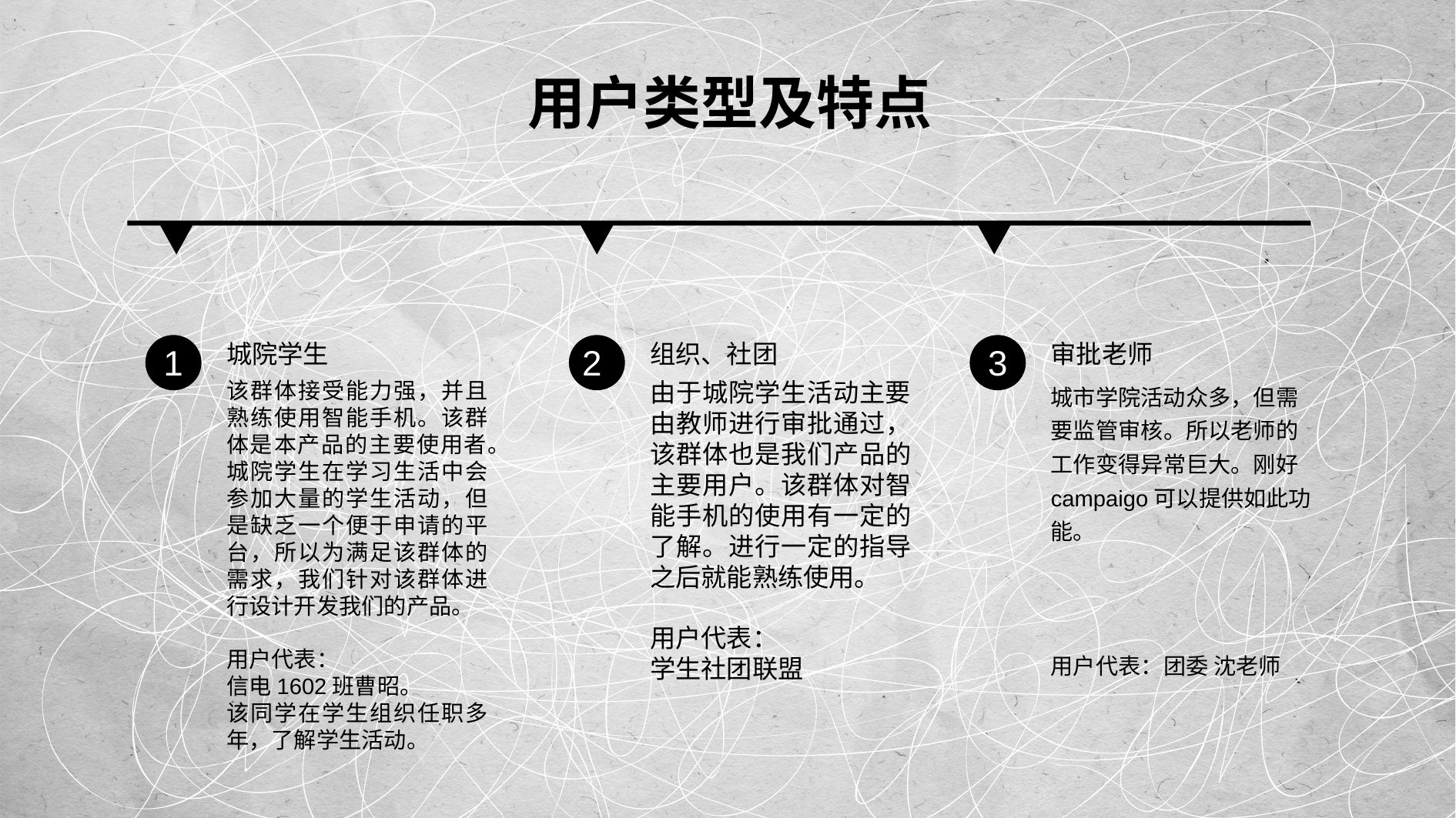

用户类型及特点

1

2

3
城院学生
该群体接受能力强，并且熟练使用智能手机。该群体是本产品的主要使用者。城院学生在学习生活中会参加大量的学生活动，但是缺乏一个便于申请的平台，所以为满足该群体的需求，我们针对该群体进行设计开发我们的产品。

用户代表：
信电1602班曹昭。
该同学在学生组织任职多年，了解学生活动。
组织、社团
由于城院学生活动主要由教师进行审批通过，该群体也是我们产品的主要用户。该群体对智能手机的使用有一定的了解。进行一定的指导之后就能熟练使用。

用户代表：
学生社团联盟
审批老师
城市学院活动众多，但需要监管审核。所以老师的工作变得异常巨大。刚好campaigo可以提供如此功能。

用户代表：团委 沈老师